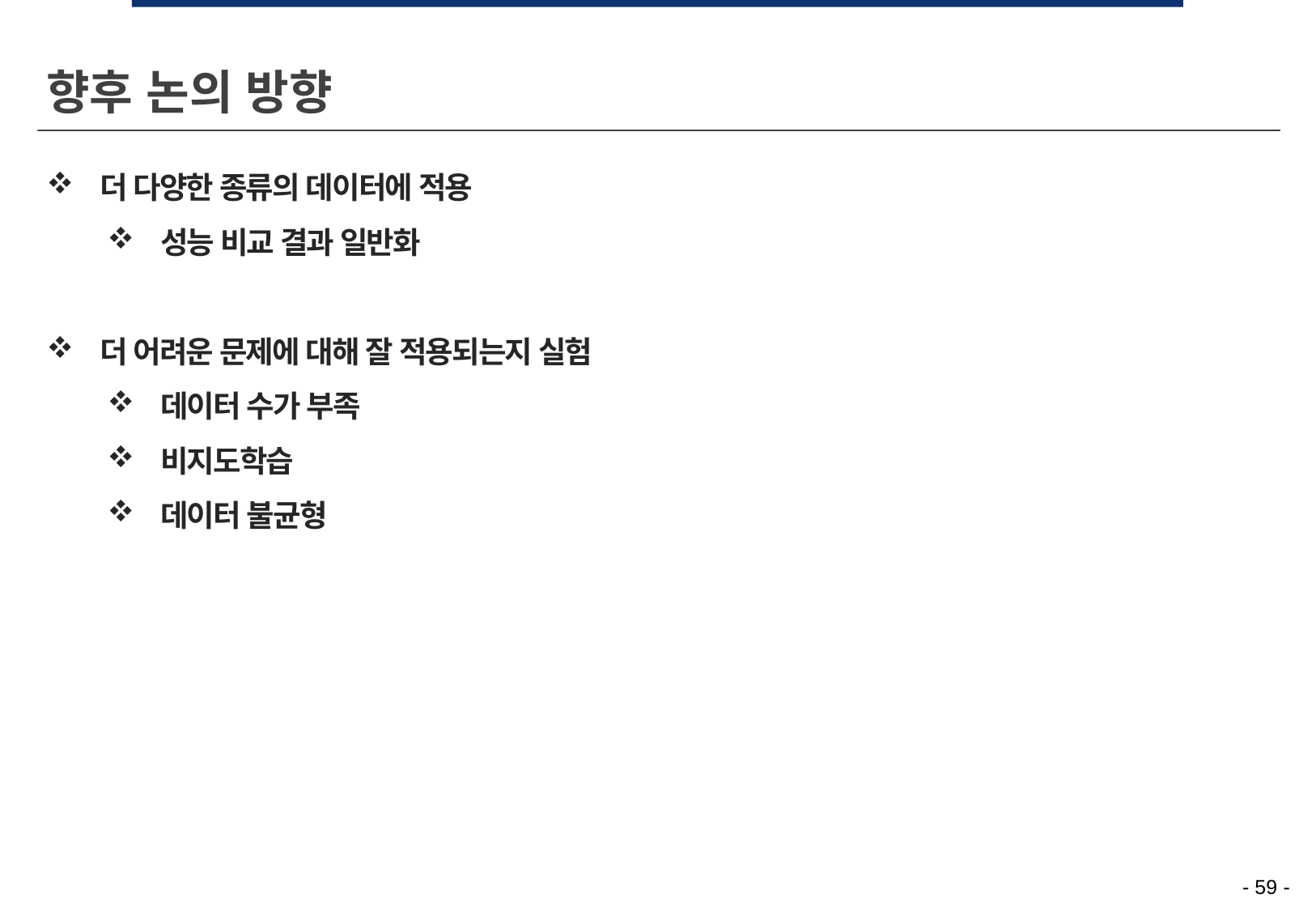

향후 논의 방향
더 다양한 종류의 데이터에 적용
성능 비교 결과 일반화

더 어려운 문제에 대해 잘 적용되는지 실험
데이터 수가 부족
비지도학습
데이터 불균형
- 59 -